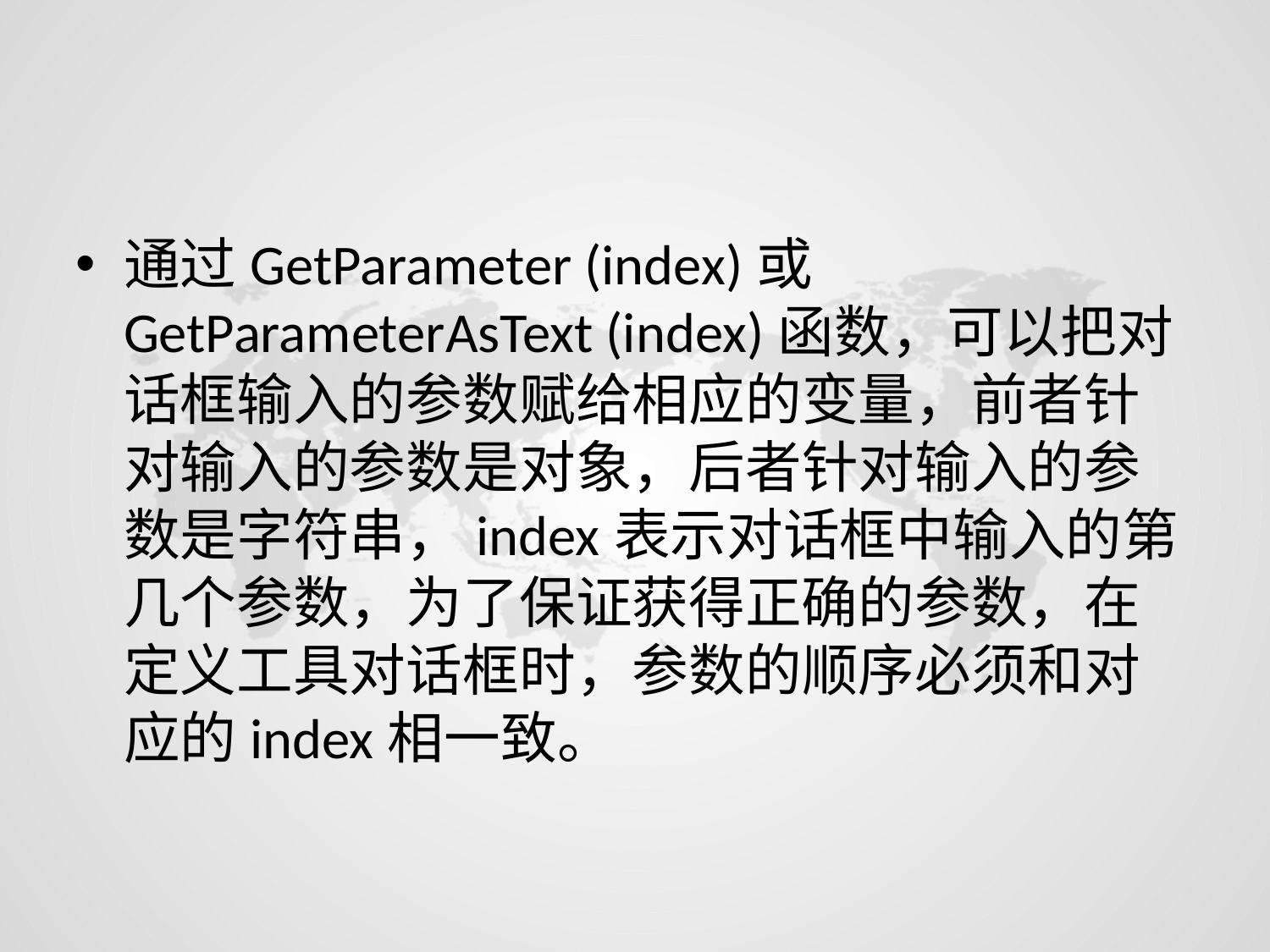

#
通过GetParameter (index)或GetParameterAsText (index)函数，可以把对话框输入的参数赋给相应的变量，前者针对输入的参数是对象，后者针对输入的参数是字符串，index表示对话框中输入的第几个参数，为了保证获得正确的参数，在定义工具对话框时，参数的顺序必须和对应的index相一致。